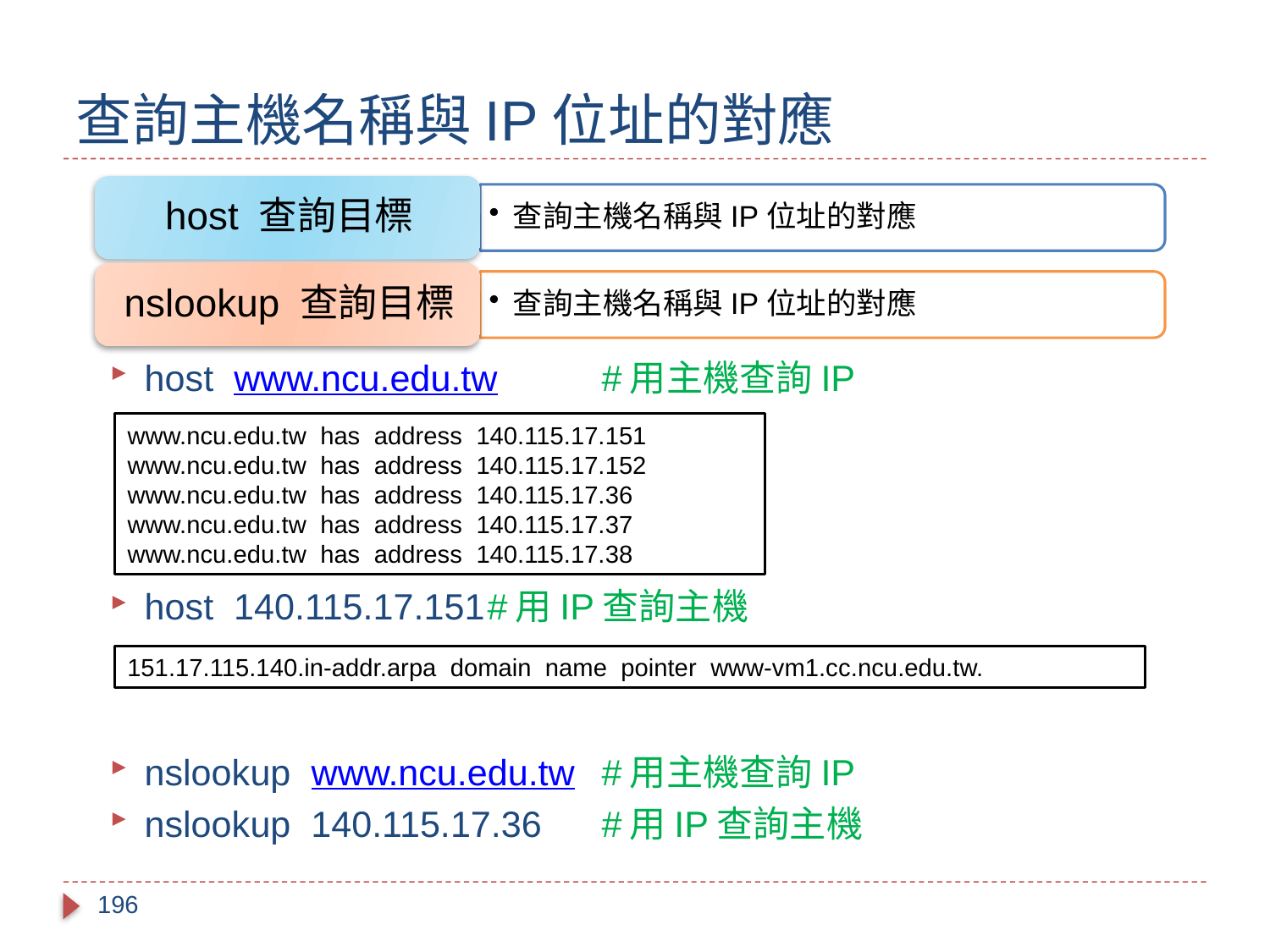

# 查詢主機名稱與IP位址的對應

host  www.ncu.edu.tw		#用主機查詢IP

host  140.115.17.151		#用IP查詢主機

nslookup  www.ncu.edu.tw	#用主機查詢IP
nslookup  140.115.17.36	#用IP查詢主機

查詢主機名稱與IP位址的對應
host 查詢目標
查詢主機名稱與IP位址的對應
nslookup 查詢目標
www.ncu.edu.tw  has  address  140.115.17.151
www.ncu.edu.tw  has  address  140.115.17.152
www.ncu.edu.tw  has  address  140.115.17.36
www.ncu.edu.tw  has  address  140.115.17.37
www.ncu.edu.tw  has  address  140.115.17.38
151.17.115.140.in-addr.arpa  domain  name  pointer  www-vm1.cc.ncu.edu.tw.
196